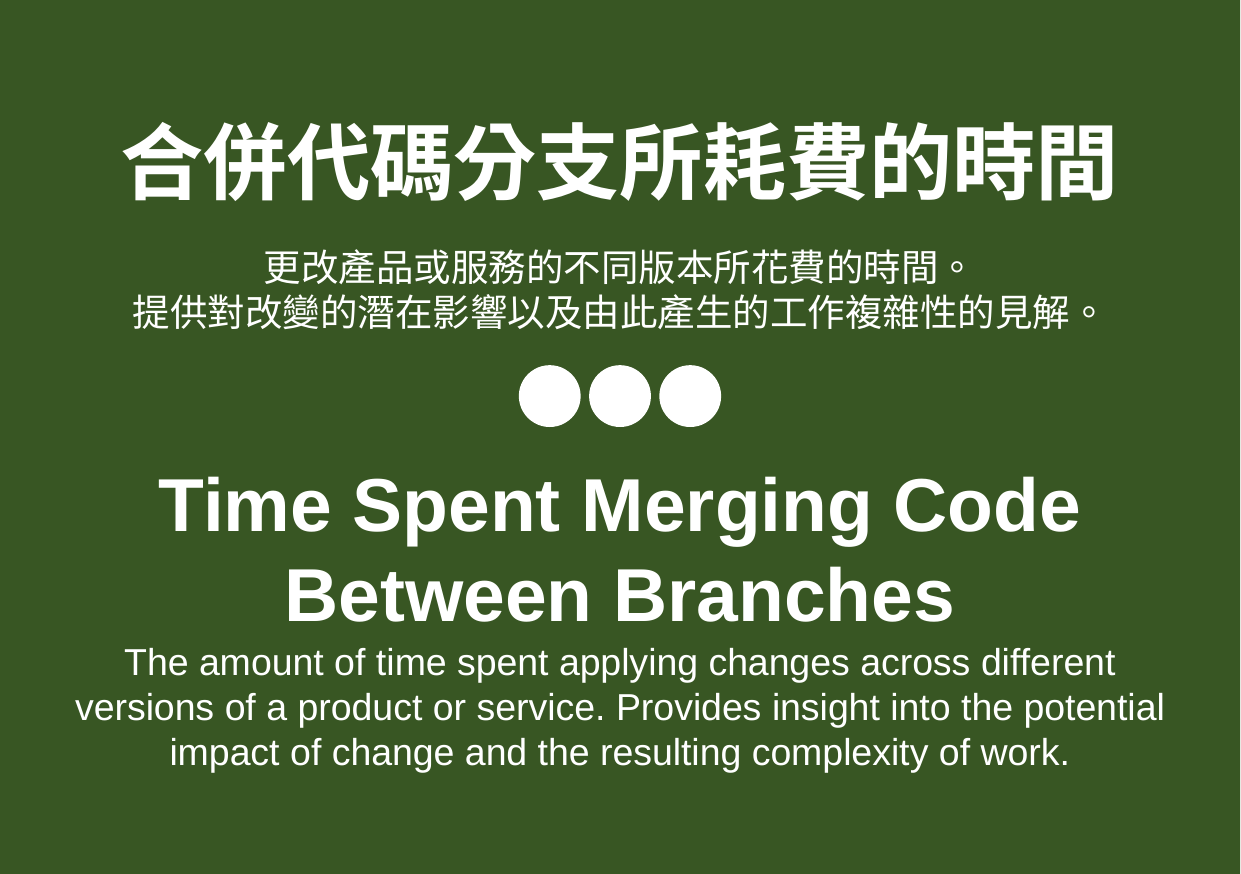

合併代碼分支所耗費的時間
更改產品或服務的不同版本所花費的時間。
提供對改變的潛在影響以及由此產生的工作複雜性的見解。

Time Spent Merging Code Between Branches
The amount of time spent applying changes across different versions of a product or service. Provides insight into the potential impact of change and the resulting complexity of work.